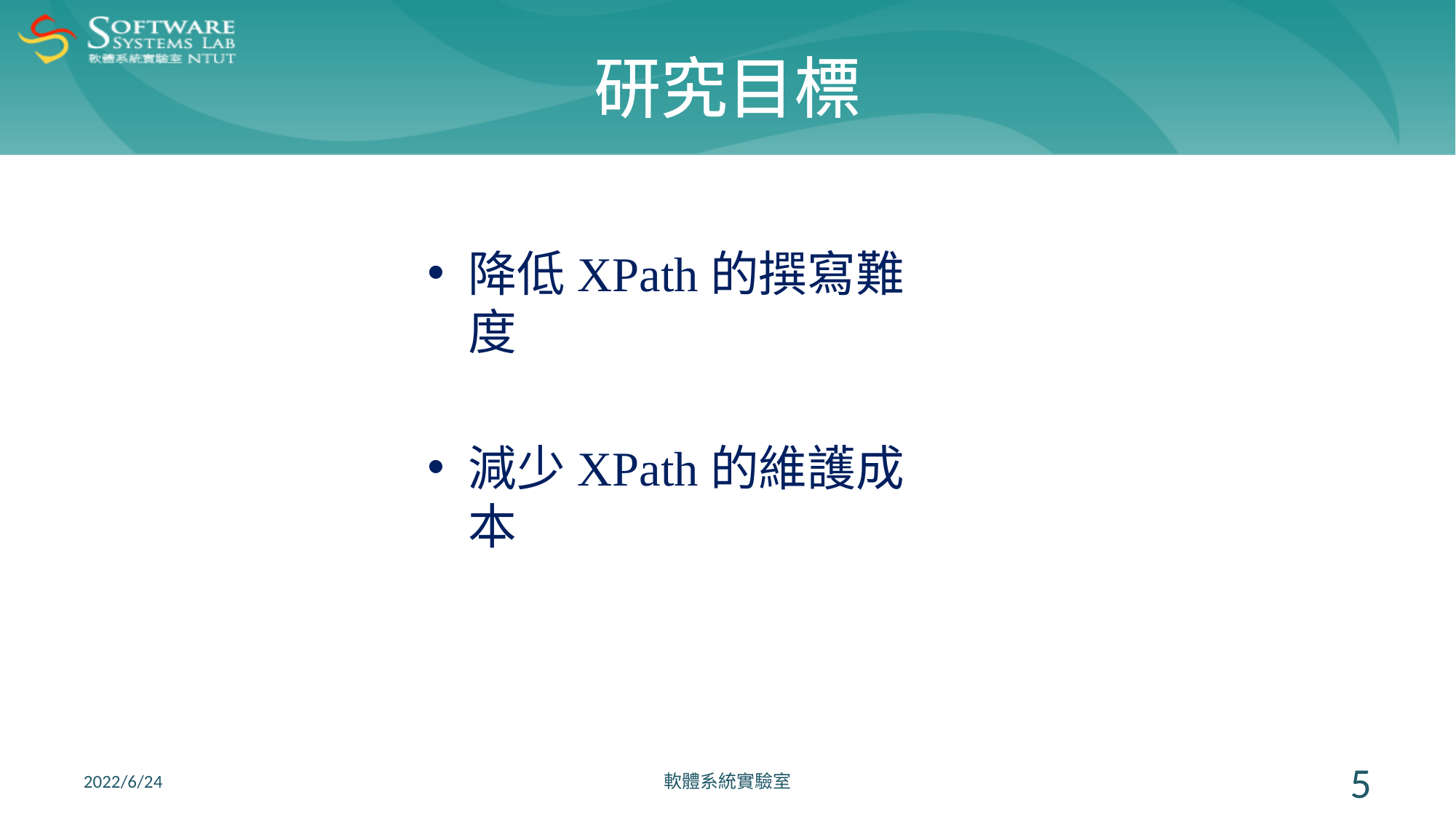

# 研究目標
降低XPath的撰寫難度

減少XPath的維護成本

2022/6/24
軟體系統實驗室
5